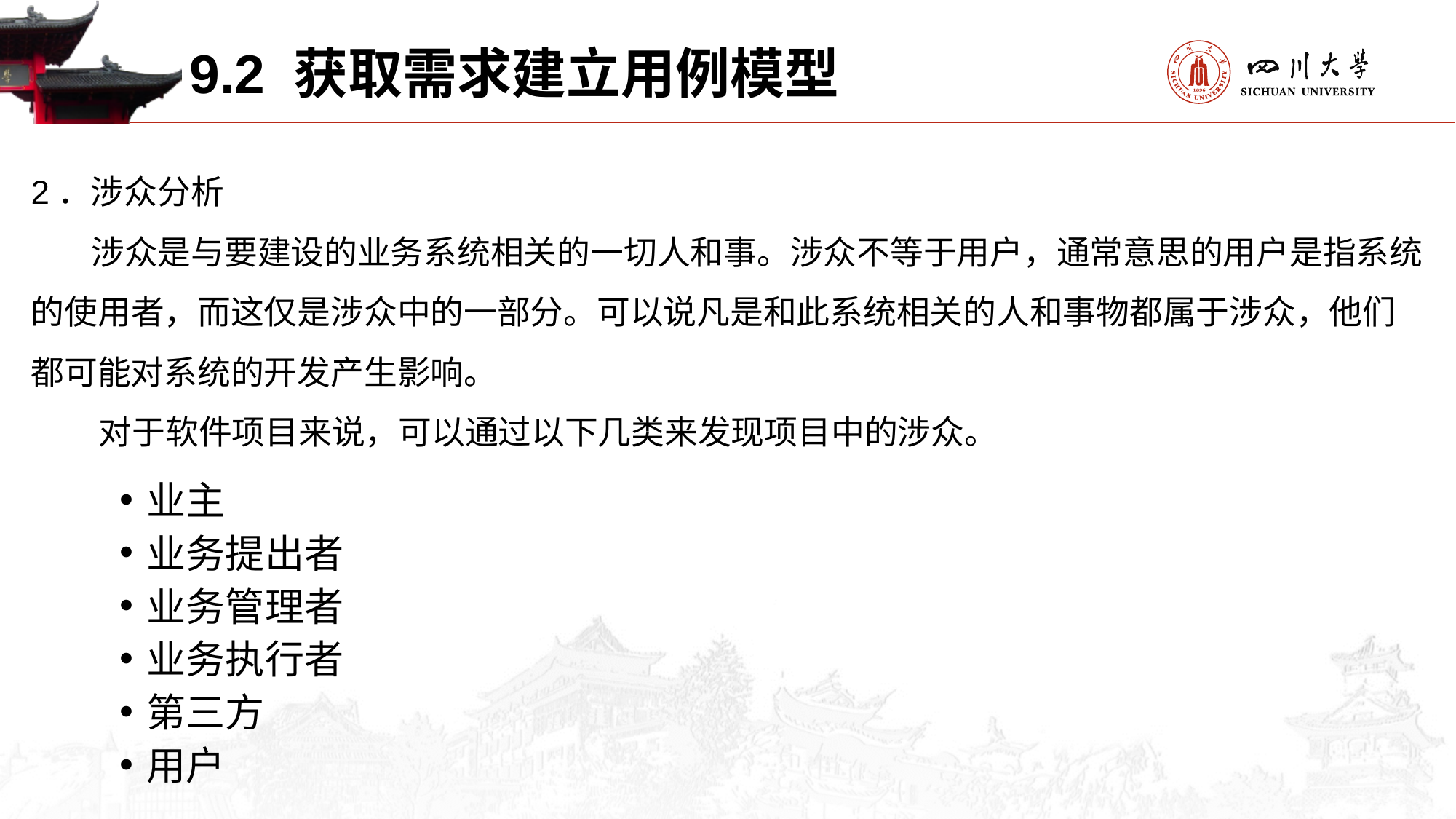

9.2 获取需求建立用例模型

2．涉众分析
       涉众是与要建设的业务系统相关的一切人和事。涉众不等于用户，通常意思的用户是指系统的使用者，而这仅是涉众中的一部分。可以说凡是和此系统相关的人和事物都属于涉众，他们都可能对系统的开发产生影响。
        对于软件项目来说，可以通过以下几类来发现项目中的涉众。

业主
业务提出者
业务管理者
业务执行者
第三方
用户